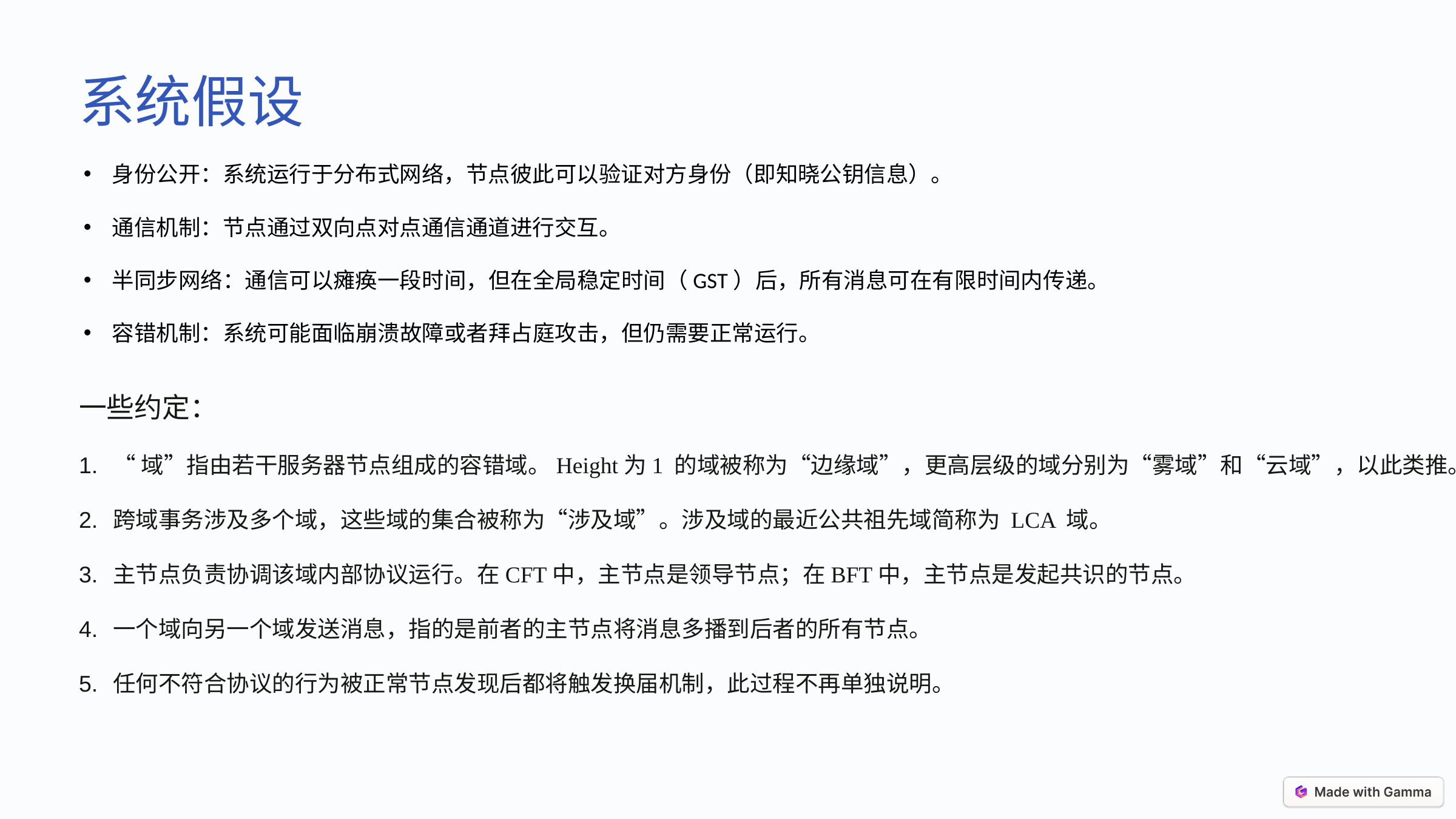

系统假设
身份公开：系统运行于分布式网络，节点彼此可以验证对方身份（即知晓公钥信息）。
通信机制：节点通过双向点对点通信通道进行交互。
半同步网络：通信可以瘫痪一段时间，但在全局稳定时间（GST）后，所有消息可在有限时间内传递。
容错机制：系统可能面临崩溃故障或者拜占庭攻击，但仍需要正常运行。

一些约定：
“域”指由若干服务器节点组成的容错域。Height为1 的域被称为“边缘域”，更高层级的域分别为“雾域”和“云域”，以此类推。
跨域事务涉及多个域，这些域的集合被称为“涉及域”。涉及域的最近公共祖先域简称为 LCA 域。
主节点负责协调该域内部协议运行。在CFT中，主节点是领导节点；在BFT中，主节点是发起共识的节点。
一个域向另一个域发送消息，指的是前者的主节点将消息多播到后者的所有节点。
任何不符合协议的行为被正常节点发现后都将触发换届机制，此过程不再单独说明。